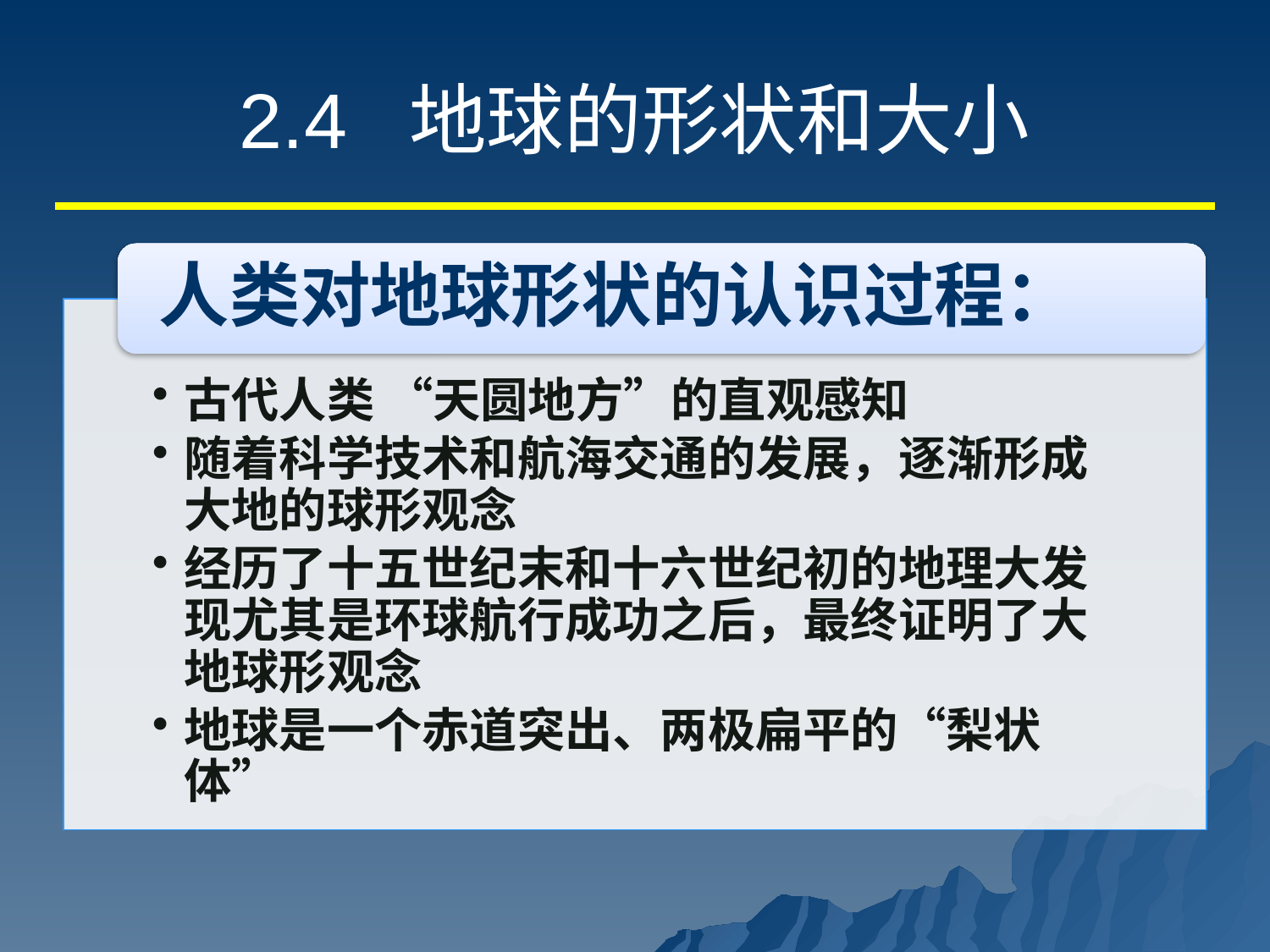

# 2.4  地球的形状和大小
古代人类 “天圆地方”的直观感知
随着科学技术和航海交通的发展，逐渐形成大地的球形观念
经历了十五世纪末和十六世纪初的地理大发现尤其是环球航行成功之后，最终证明了大地球形观念
地球是一个赤道突出、两极扁平的“梨状体”
人类对地球形状的认识过程：